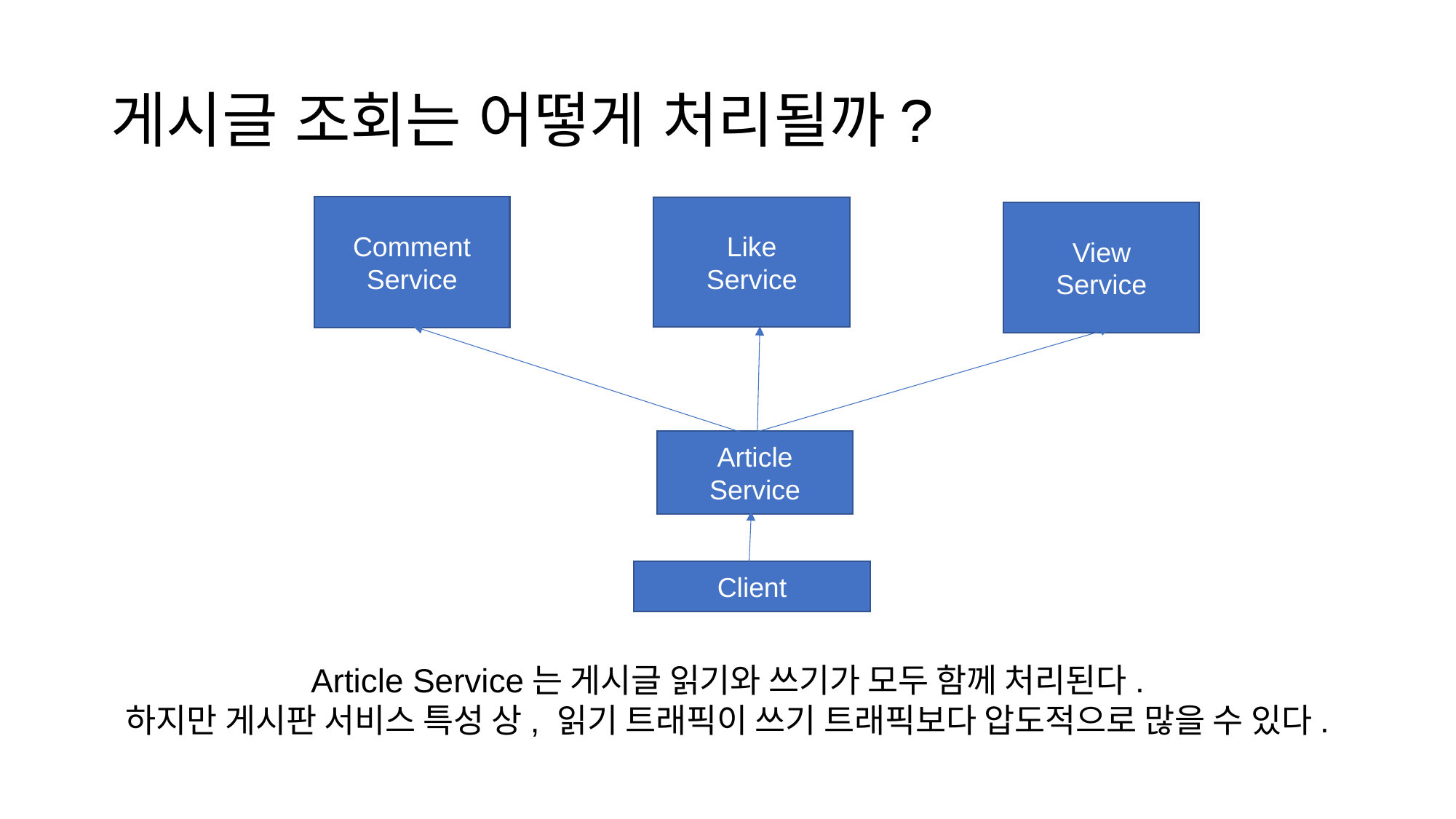

# 게시글 조회는 어떻게 처리될까?
Comment
Service
Like
Service
View
Service
Article
Service
Client
Article Service는 게시글 읽기와 쓰기가 모두 함께 처리된다.
하지만 게시판 서비스 특성 상, 읽기 트래픽이 쓰기 트래픽보다 압도적으로 많을 수 있다.